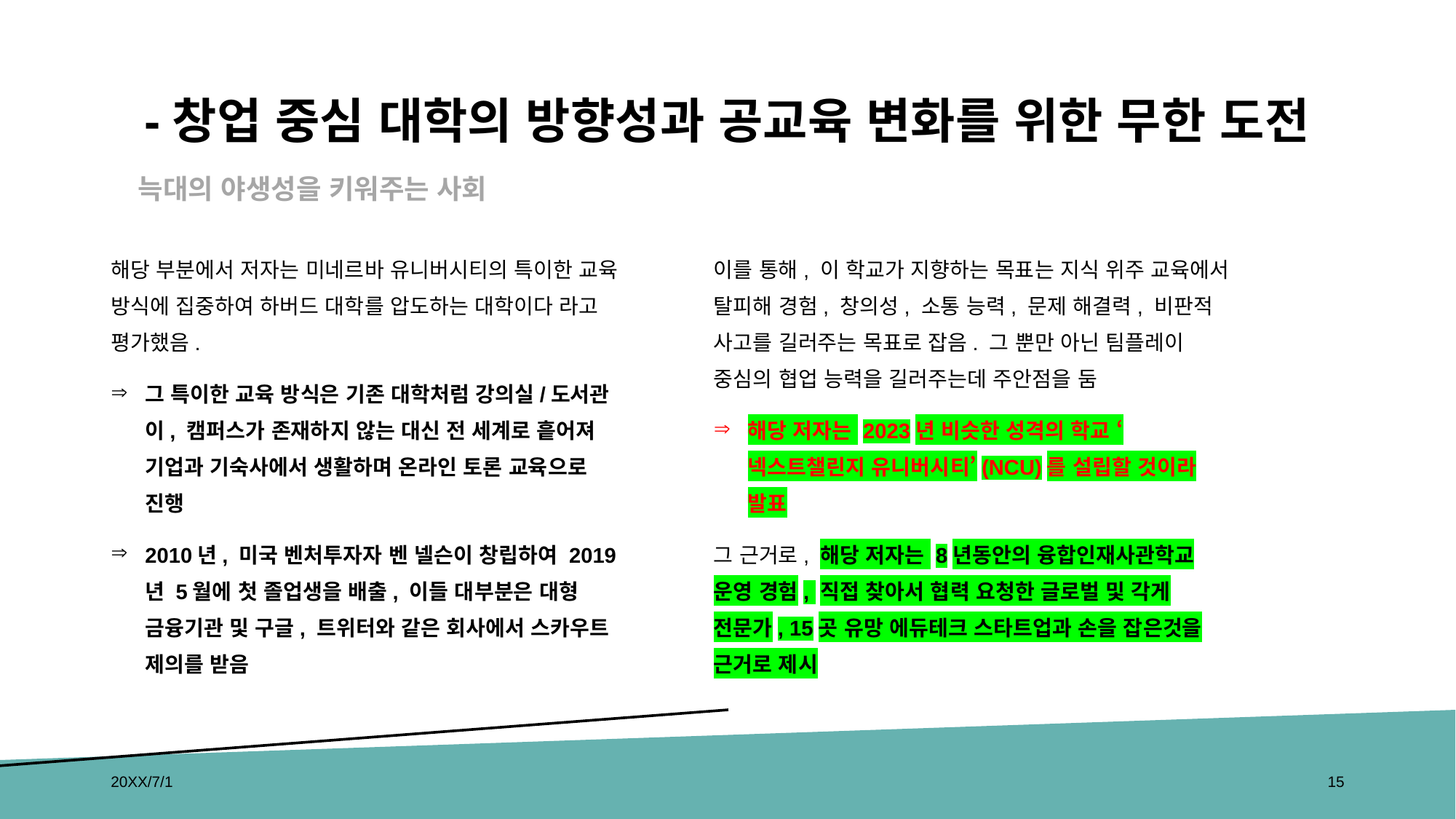

# -창업 중심 대학의 방향성과 공교육 변화를 위한 무한 도전
늑대의 야생성을 키워주는 사회
해당 부분에서 저자는 미네르바 유니버시티의 특이한 교육 방식에 집중하여 하버드 대학를 압도하는 대학이다 라고 평가했음.
그 특이한 교육 방식은 기존 대학처럼 강의실/도서관이, 캠퍼스가 존재하지 않는 대신 전 세계로 흩어져 기업과 기숙사에서 생활하며 온라인 토론 교육으로 진행
2010년, 미국 벤처투자자 벤 넬슨이 창립하여 2019년 5월에 첫 졸업생을 배출, 이들 대부분은 대형 금융기관 및 구글, 트위터와 같은 회사에서 스카우트 제의를 받음
이를 통해, 이 학교가 지향하는 목표는 지식 위주 교육에서 탈피해 경험, 창의성, 소통 능력, 문제 해결력, 비판적 사고를 길러주는 목표로 잡음. 그 뿐만 아닌 팀플레이 중심의 협업 능력을 길러주는데 주안점을 둠
해당 저자는 2023년 비슷한 성격의 학교 ‘넥스트챌린지 유니버시티’(NCU)를 설립할 것이라 발표
그 근거로, 해당 저자는 8년동안의 융합인재사관학교 운영 경험, 직접 찾아서 협력 요청한 글로벌 및 각게 전문가, 15곳 유망 에듀테크 스타트업과 손을 잡은것을 근거로 제시
20XX/7/1
15